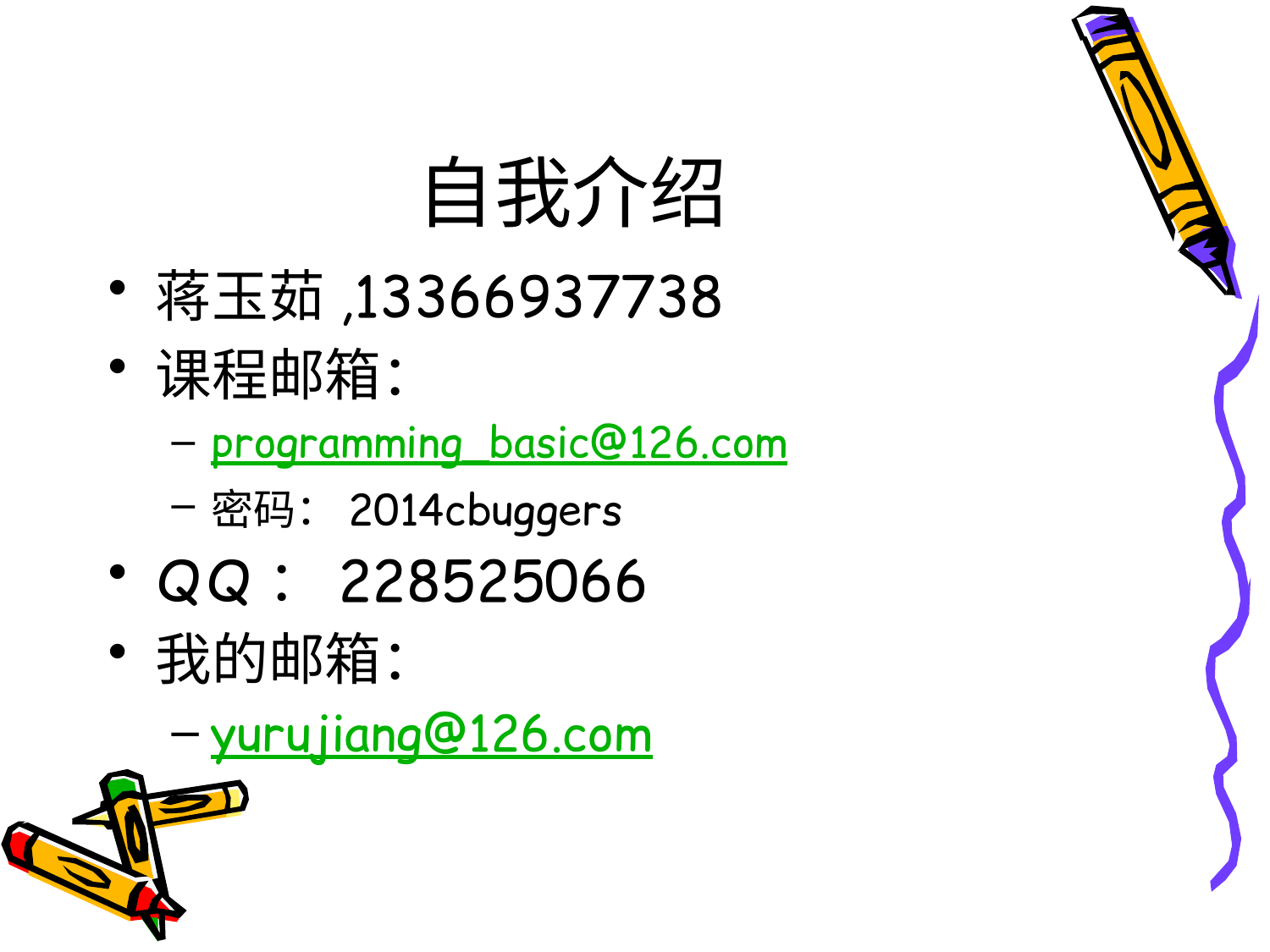

# 自我介绍
蒋玉茹,13366937738
课程邮箱：
programming_basic@126.com
密码：2014cbuggers
QQ：228525066
我的邮箱：
yurujiang@126.com